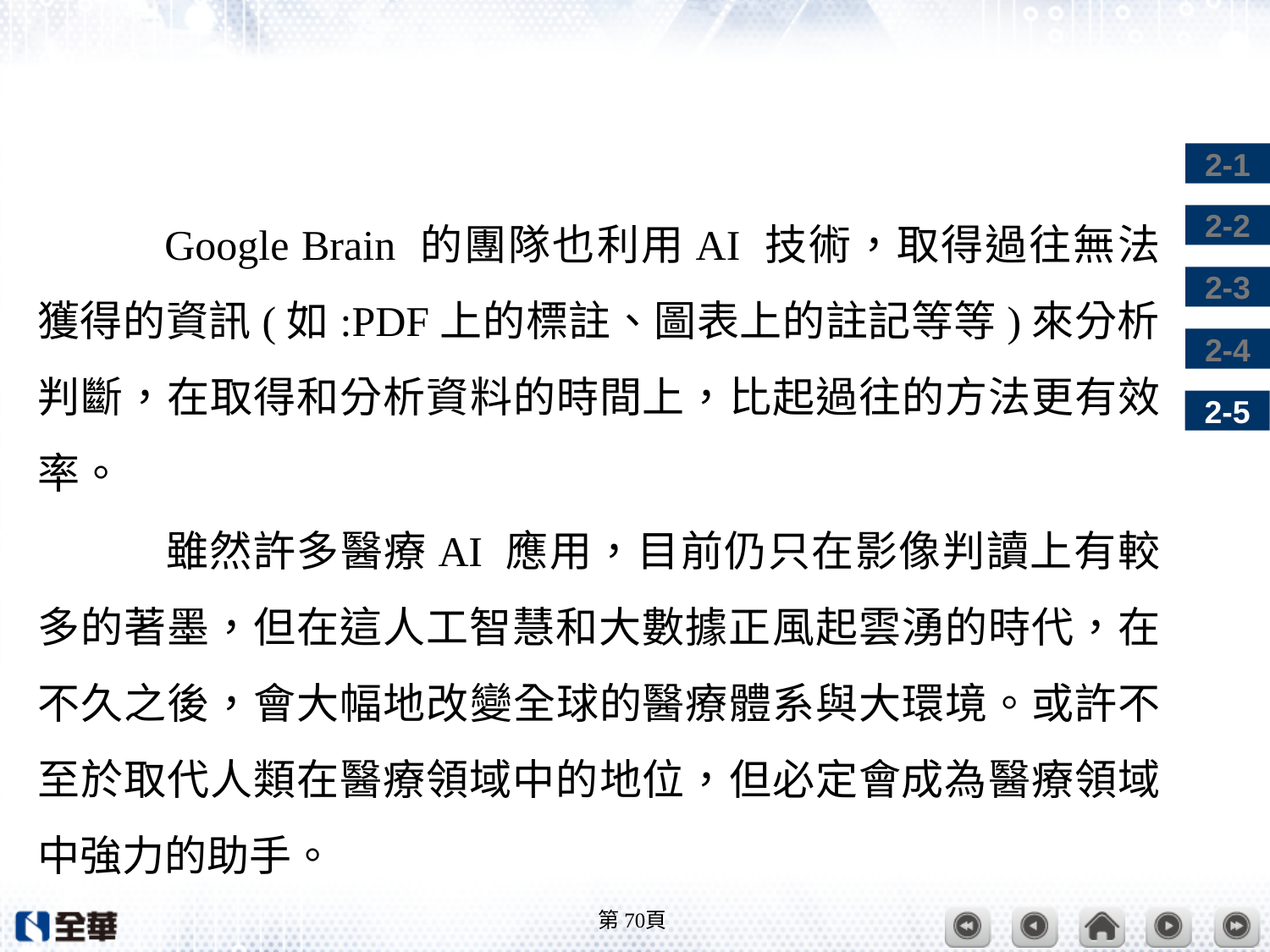

#
	Google Brain 的團隊也利用AI 技術，取得過往無法獲得的資訊(如:PDF上的標註、圖表上的註記等等)來分析判斷，在取得和分析資料的時間上，比起過往的方法更有效率。
	雖然許多醫療AI 應用，目前仍只在影像判讀上有較多的著墨，但在這人工智慧和大數據正風起雲湧的時代，在不久之後，會大幅地改變全球的醫療體系與大環境。或許不至於取代人類在醫療領域中的地位，但必定會成為醫療領域中強力的助手。